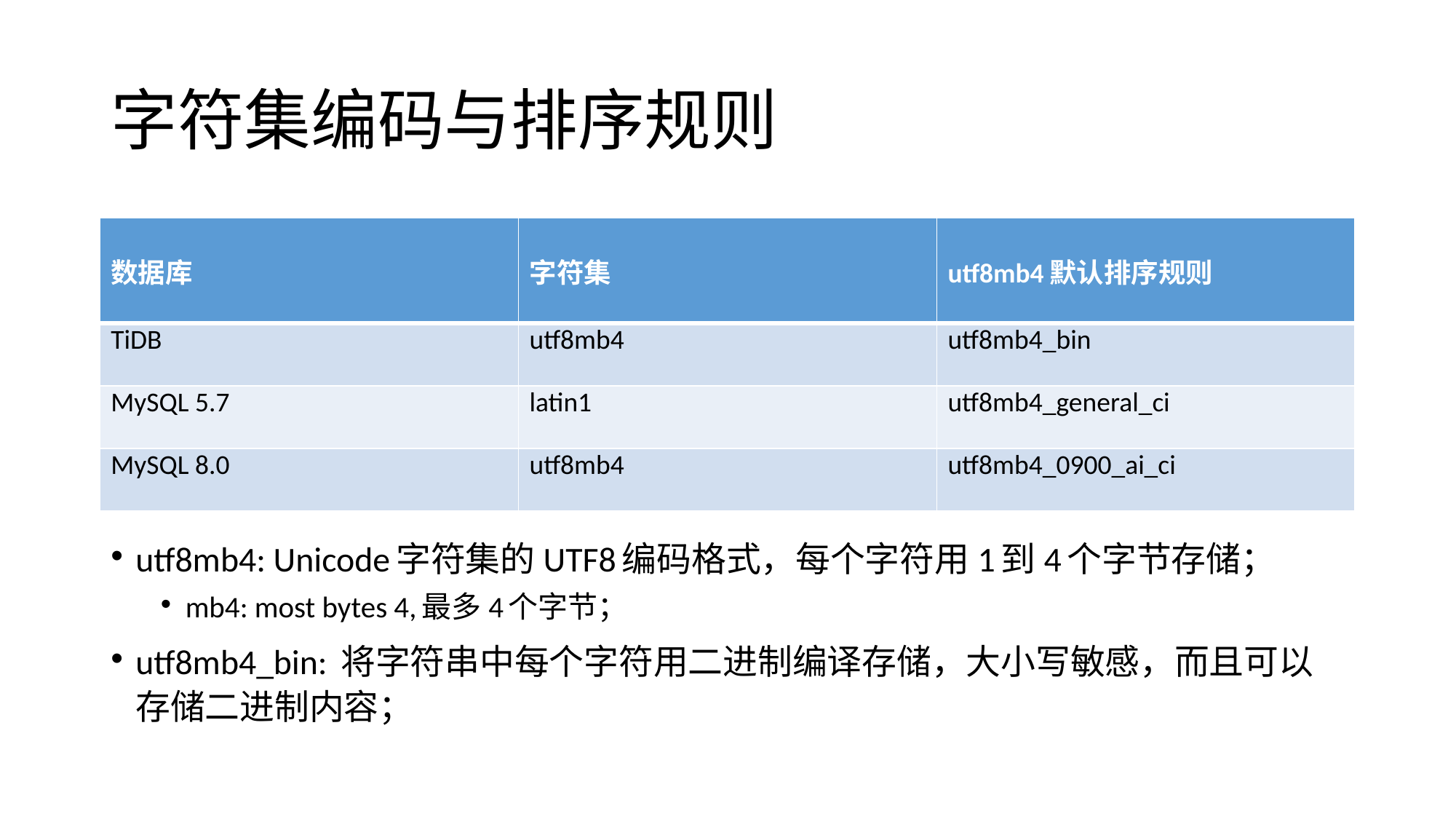

# 字符集编码与排序规则
| 数据库 | 字符集 | utf8mb4默认排序规则 |
| --- | --- | --- |
| TiDB | utf8mb4 | utf8mb4\_bin |
| MySQL 5.7 | latin1 | utf8mb4\_general\_ci |
| MySQL 8.0 | utf8mb4 | utf8mb4\_0900\_ai\_ci |
utf8mb4: Unicode字符集的UTF8编码格式，每个字符用1到4个字节存储；
mb4: most bytes 4,最多4个字节；
utf8mb4_bin: 将字符串中每个字符用二进制编译存储，大小写敏感，而且可以存储二进制内容；